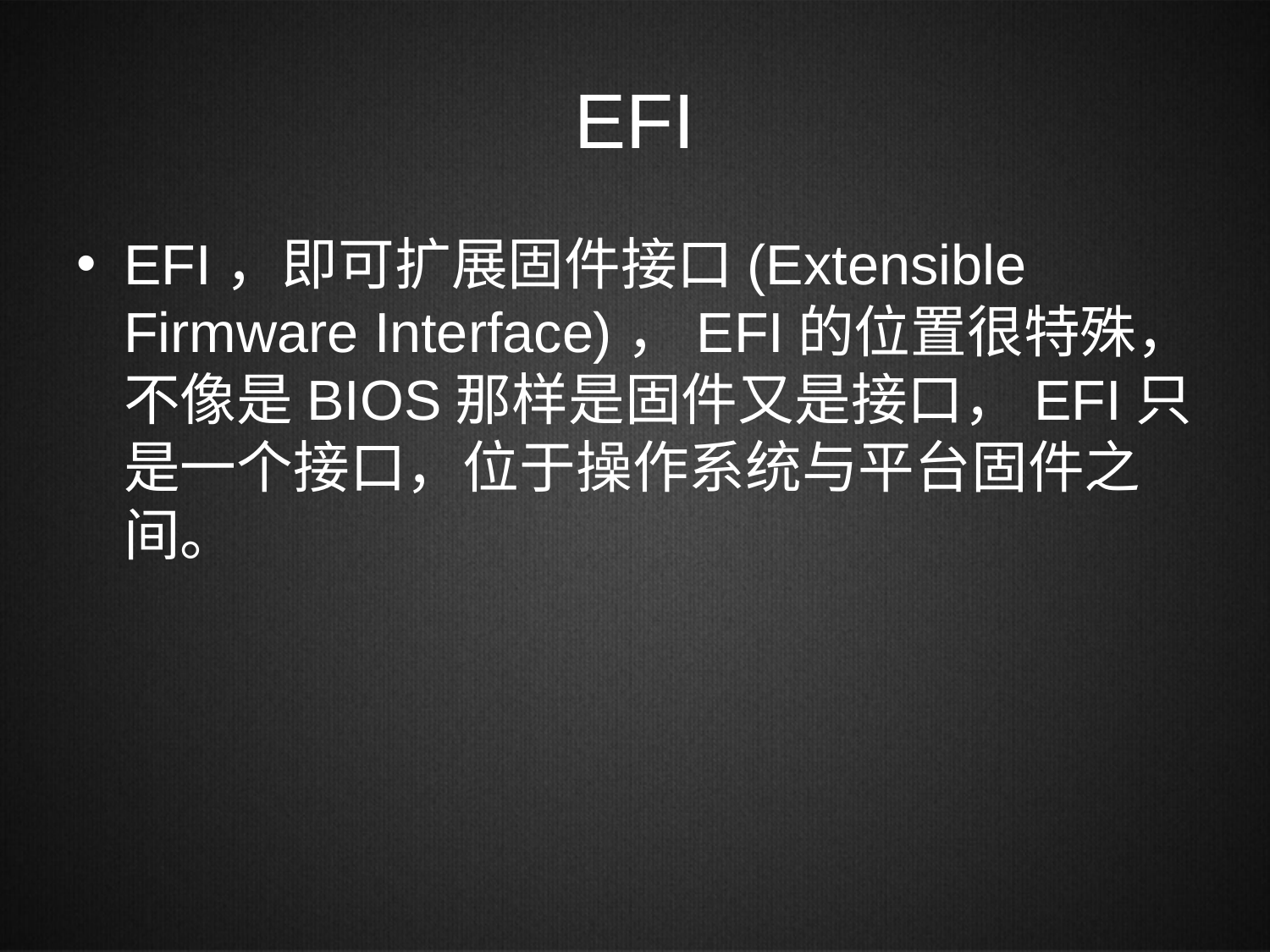

# EFI
EFI，即可扩展固件接口(Extensible Firmware Interface)，EFI的位置很特殊，不像是BIOS那样是固件又是接口，EFI只是一个接口，位于操作系统与平台固件之间。